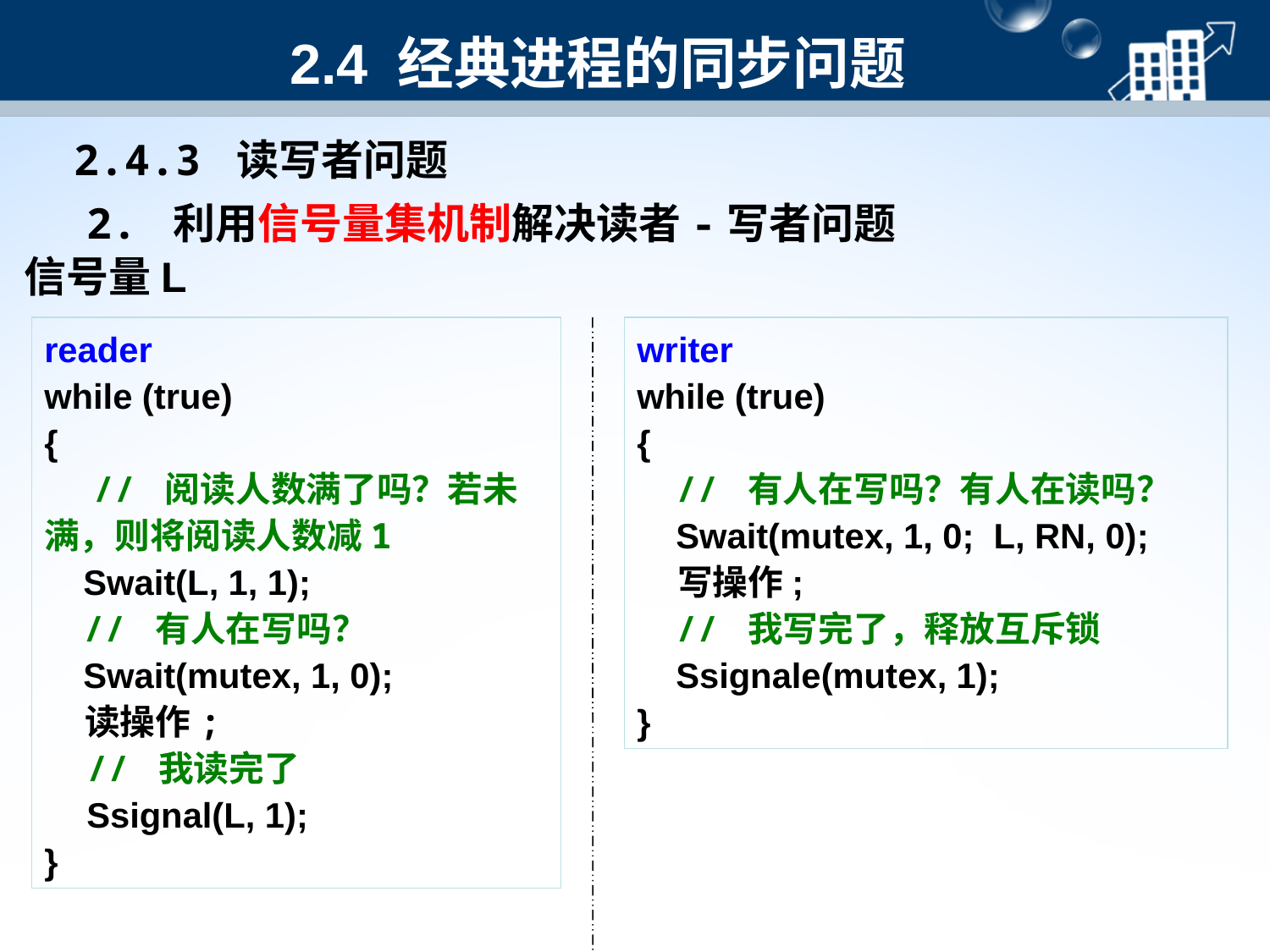

# 2.4 经典进程的同步问题
2.4.3 读写者问题
2. 利用信号量集机制解决读者-写者问题
信号量L
reader
while (true)
{
     // 阅读人数满了吗？若未满，则将阅读人数减1
    Swait(L, 1, 1);
    // 有人在写吗？
    Swait(mutex, 1, 0);
    读操作;
  // 我读完了
  Ssignal(L, 1);
}

writer
while (true)
{
    // 有人在写吗？有人在读吗？
    Swait(mutex, 1, 0;  L, RN, 0);
    写操作;
    // 我写完了，释放互斥锁
    Ssignale(mutex, 1);
}